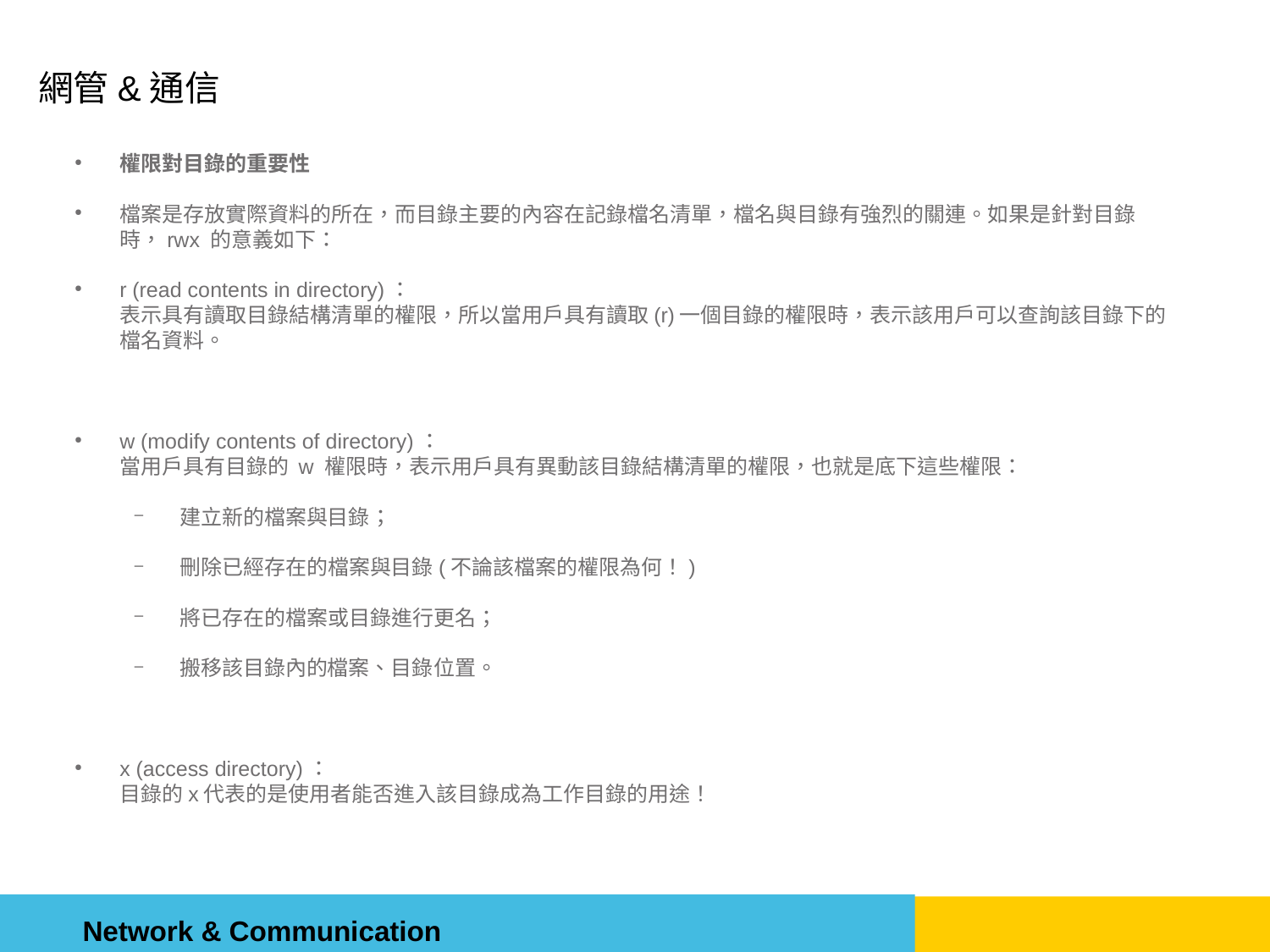

權限對目錄的重要性
檔案是存放實際資料的所在，而目錄主要的內容在記錄檔名清單，檔名與目錄有強烈的關連。如果是針對目錄時，rwx 的意義如下：
r (read contents in directory)：
表示具有讀取目錄結構清單的權限，所以當用戶具有讀取(r)一個目錄的權限時，表示該用戶可以查詢該目錄下的檔名資料。
w (modify contents of directory)：
當用戶具有目錄的 w 權限時，表示用戶具有異動該目錄結構清單的權限，也就是底下這些權限：
建立新的檔案與目錄；
刪除已經存在的檔案與目錄(不論該檔案的權限為何！)
將已存在的檔案或目錄進行更名；
搬移該目錄內的檔案、目錄位置。

x (access directory)：
目錄的x代表的是使用者能否進入該目錄成為工作目錄的用途！